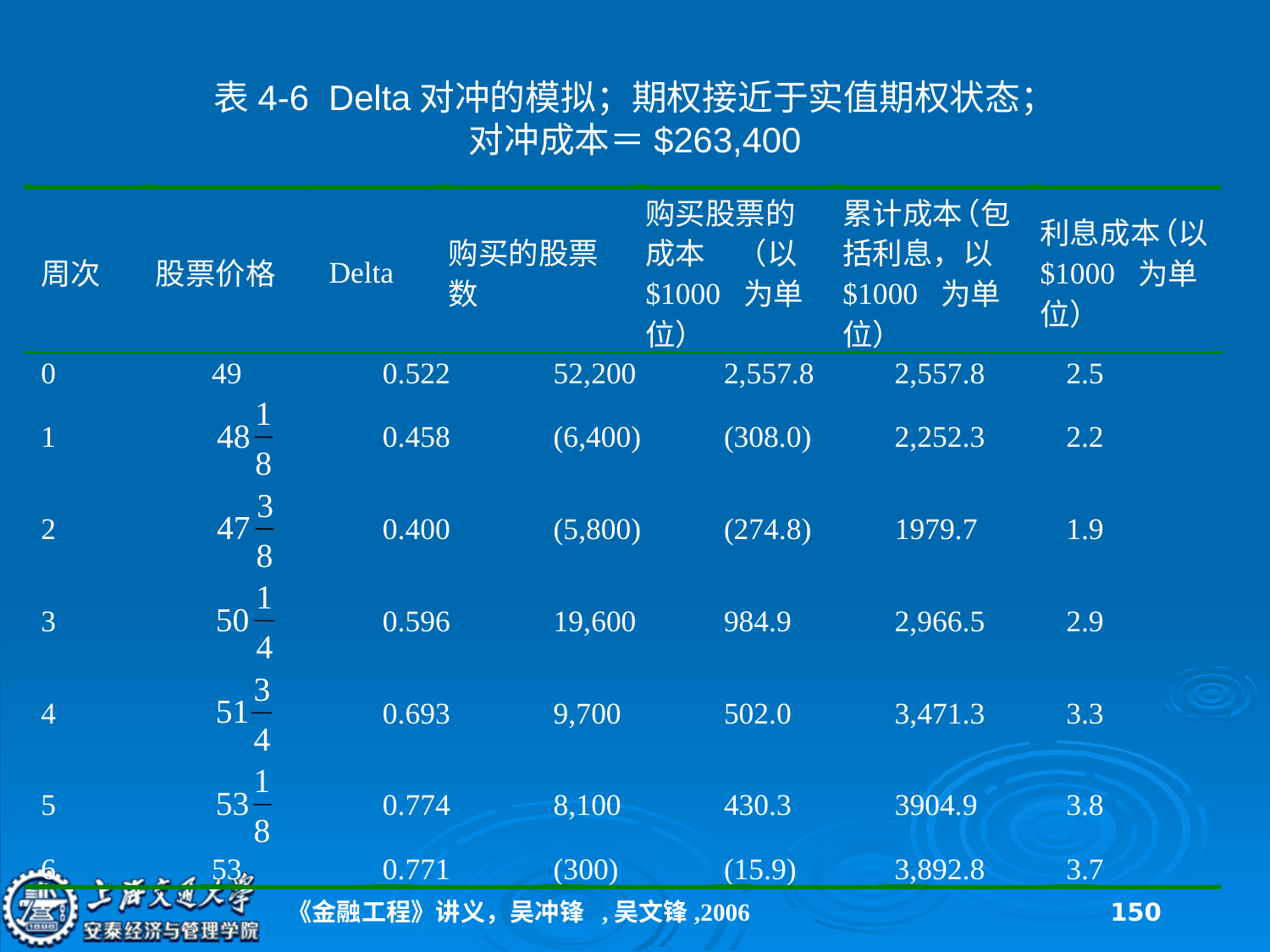

# 表4-6  Delta对冲的模拟；期权接近于实值期权状态； 对冲成本＝$263,400

购买股票的
累计成本
（包
利息成本
（以
购买的股票
成本
（以
括利息，以
Delta
$1000
为单
周次
股票价格
$1000
$1000
数
为单
为单
位）
位）
位）

0
49
0.522
52,200
2,557.8
2,557.8
2.5
1
48

8
1
0.458
(6,400)
(308.0)
2,252.3
2.2
3
47

8
2
0.400
(5,800)
(274.8)
1979.7
1.9
1
50

4
3
0.596
19,600
984.9
2,966.5
2.9
3
51

4
4
0.693
9,700
502.0
3,471.3
3.3
1
53

8
5
0.774
8,100
430.3
3904.9
3.8
6
53
0.771
(300)
(15.9)
3,892.8
3.7